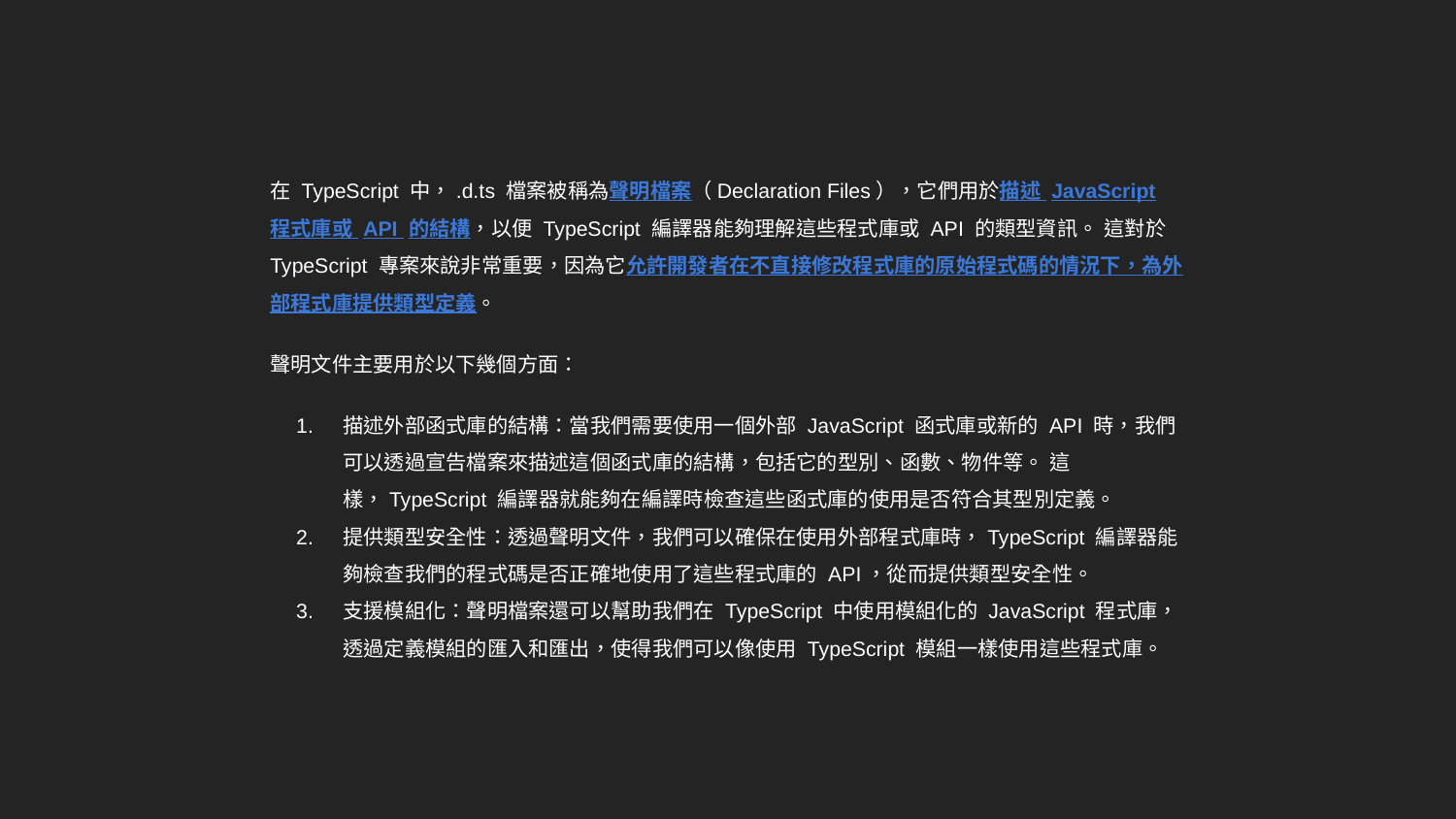

在 TypeScript 中，.d.ts 檔案被稱為聲明檔案（Declaration Files），它們用於描述 JavaScript 程式庫或 API 的結構，以便 TypeScript 編譯器能夠理解這些程式庫或 API 的類型資訊。 這對於 TypeScript 專案來說非常重要，因為它允許開發者在不直接修改程式庫的原始程式碼的情況下，為外部程式庫提供類型定義。
聲明文件主要用於以下幾個方面：
描述外部函式庫的結構：當我們需要使用一個外部 JavaScript 函式庫或新的 API 時，我們可以透過宣告檔案來描述這個函式庫的結構，包括它的型別、函數、物件等。 這樣，TypeScript 編譯器就能夠在編譯時檢查這些函式庫的使用是否符合其型別定義。
提供類型安全性：透過聲明文件，我們可以確保在使用外部程式庫時，TypeScript 編譯器能夠檢查我們的程式碼是否正確地使用了這些程式庫的 API，從而提供類型安全性。
支援模組化：聲明檔案還可以幫助我們在 TypeScript 中使用模組化的 JavaScript 程式庫，透過定義模組的匯入和匯出，使得我們可以像使用 TypeScript 模組一樣使用這些程式庫。